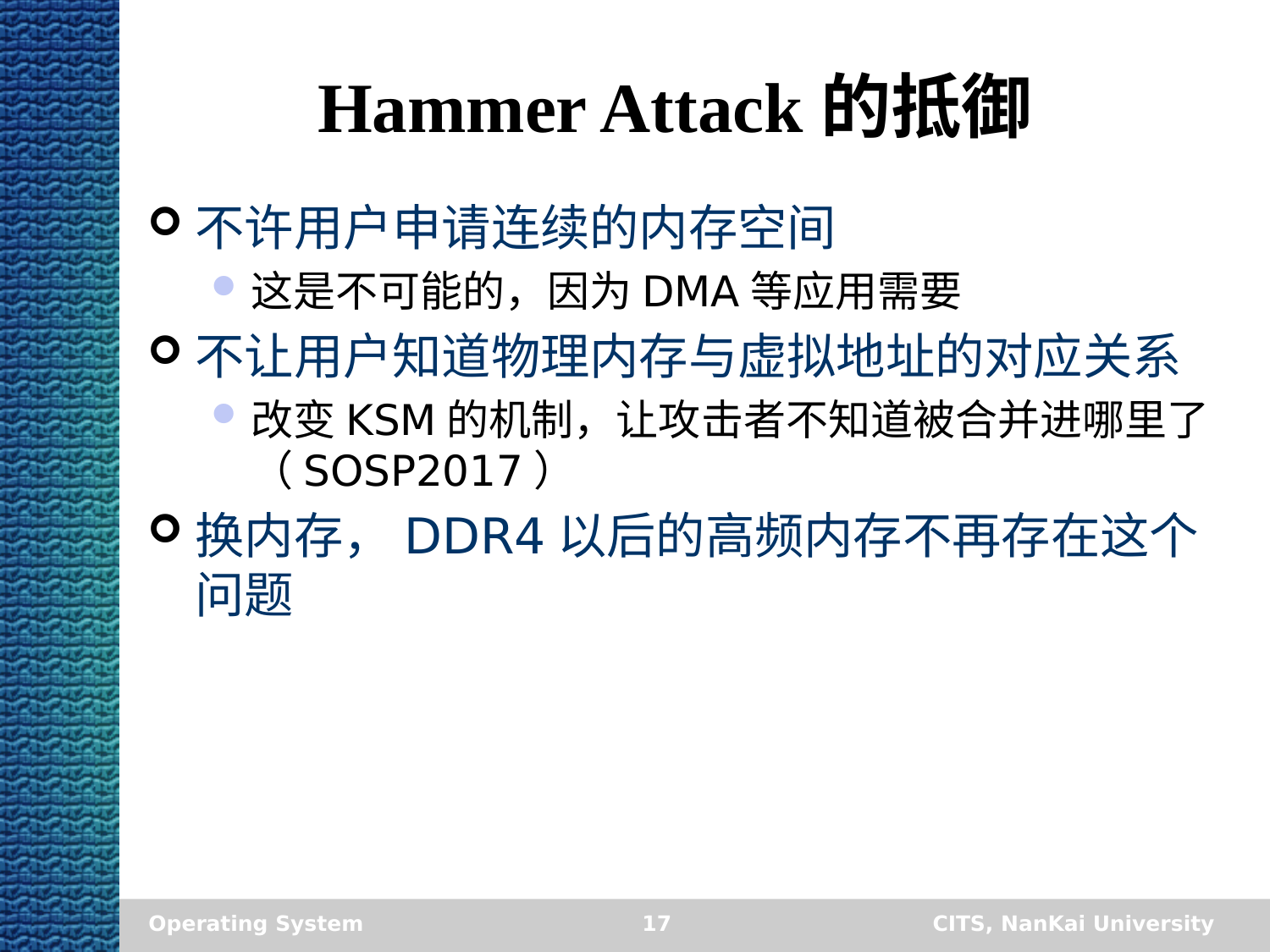

# Hammer Attack的抵御
不许用户申请连续的内存空间
这是不可能的，因为DMA等应用需要
不让用户知道物理内存与虚拟地址的对应关系
改变KSM的机制，让攻击者不知道被合并进哪里了（SOSP2017）
换内存，DDR4以后的高频内存不再存在这个问题
Operating System
17
CITS, NanKai University